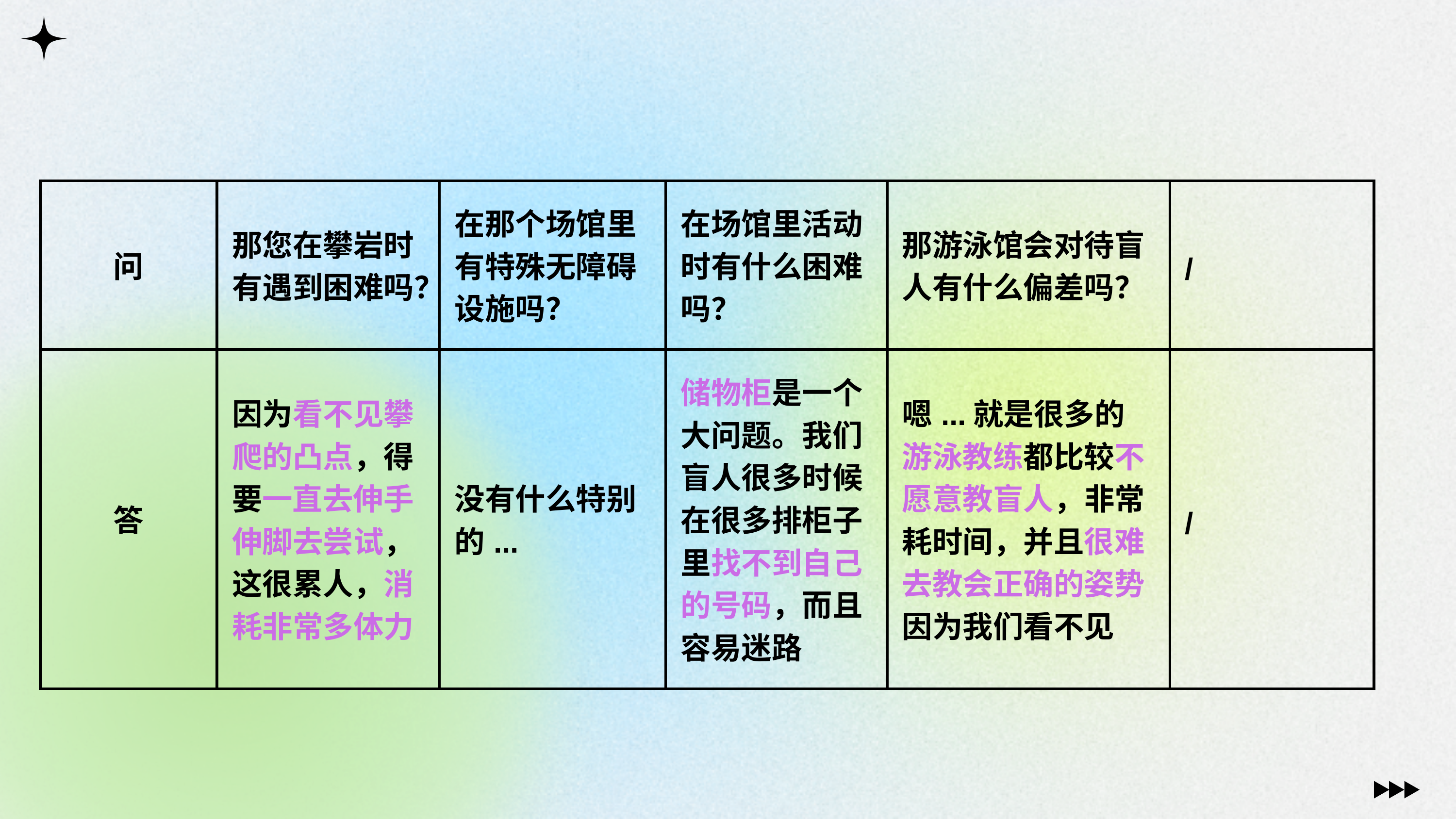

| 问 | 那您在攀岩时有遇到困难吗？ | 在那个场馆里有特殊无障碍设施吗？ | 在场馆里活动时有什么困难吗？ | 那游泳馆会对待盲人有什么偏差吗？ | / |
| --- | --- | --- | --- | --- | --- |
| 答 | 因为看不见攀爬的凸点，得要一直去伸手伸脚去尝试，这很累人，消耗非常多体力 | 没有什么特别的... | 储物柜是一个大问题。我们盲人很多时候在很多排柜子里找不到自己的号码，而且容易迷路 | 嗯...就是很多的游泳教练都比较不愿意教盲人，非常耗时间，并且很难去教会正确的姿势因为我们看不见 | / |